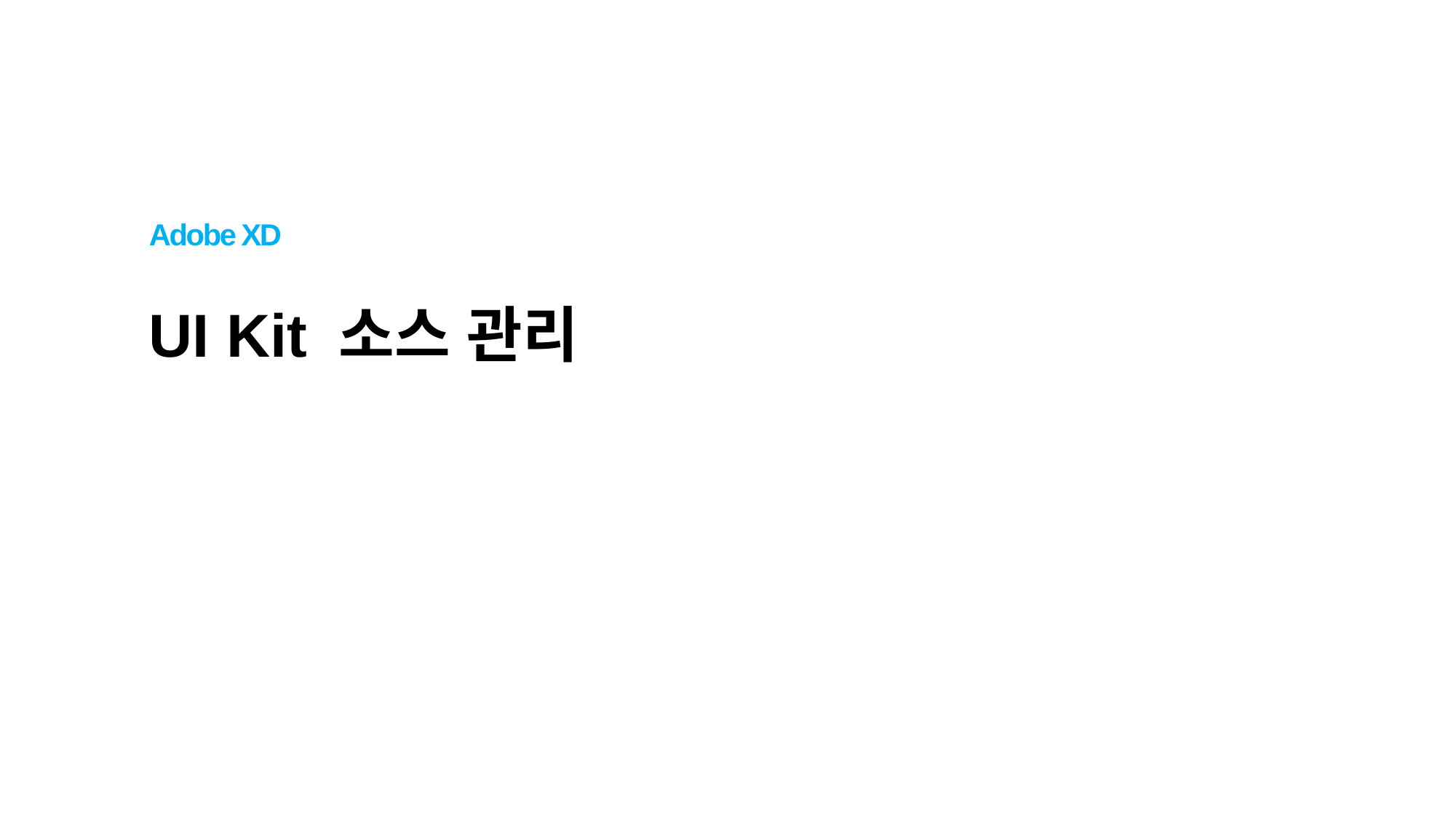

Adobe XD
# UI Kit 소스 관리